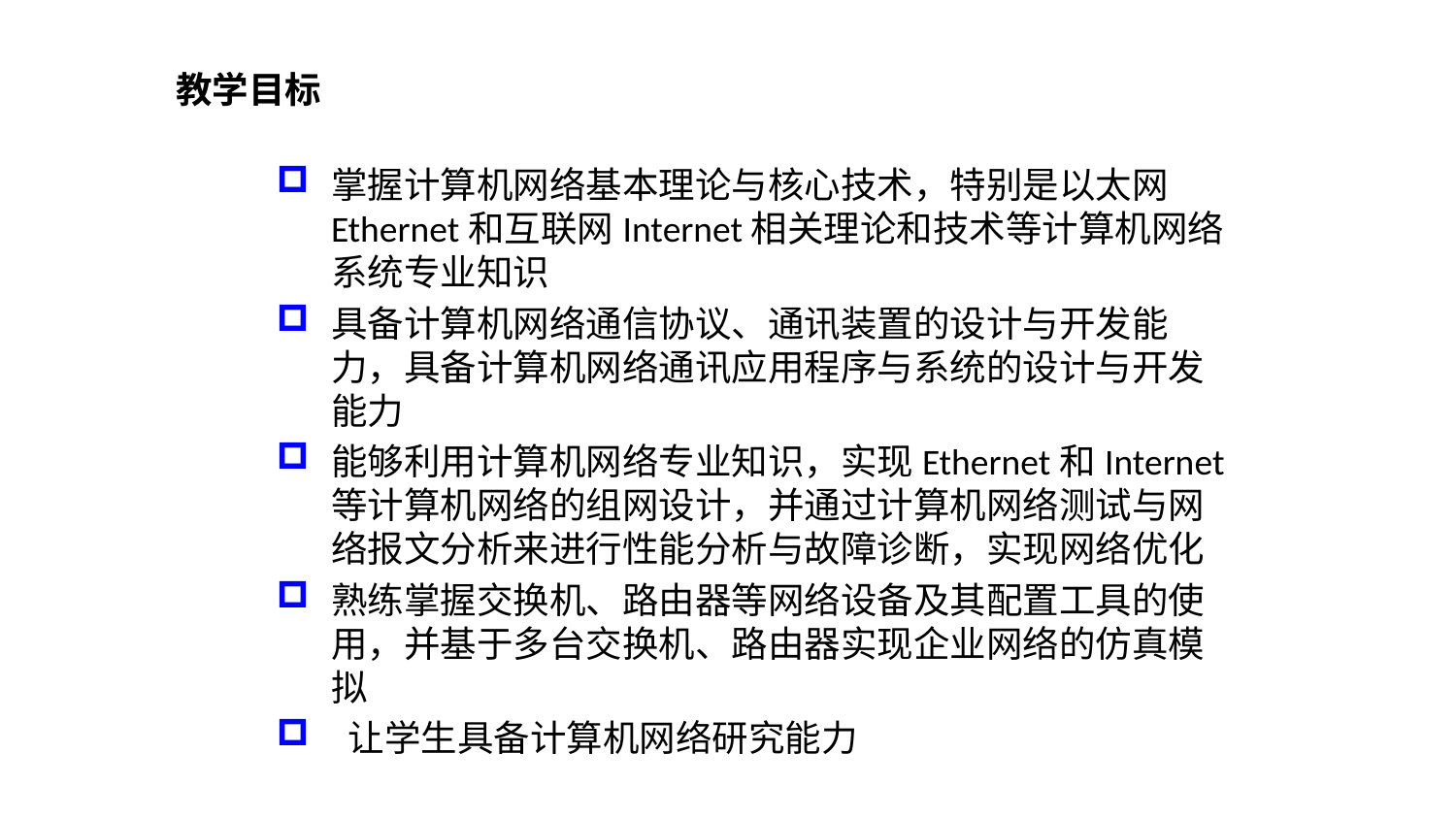

教学目标
掌握计算机网络基本理论与核心技术，特别是以太网Ethernet和互联网Internet相关理论和技术等计算机网络系统专业知识
具备计算机网络通信协议、通讯装置的设计与开发能力，具备计算机网络通讯应用程序与系统的设计与开发能力
能够利用计算机网络专业知识，实现Ethernet和Internet等计算机网络的组网设计，并通过计算机网络测试与网络报文分析来进行性能分析与故障诊断，实现网络优化
熟练掌握交换机、路由器等网络设备及其配置工具的使用，并基于多台交换机、路由器实现企业网络的仿真模拟
 让学生具备计算机网络研究能力